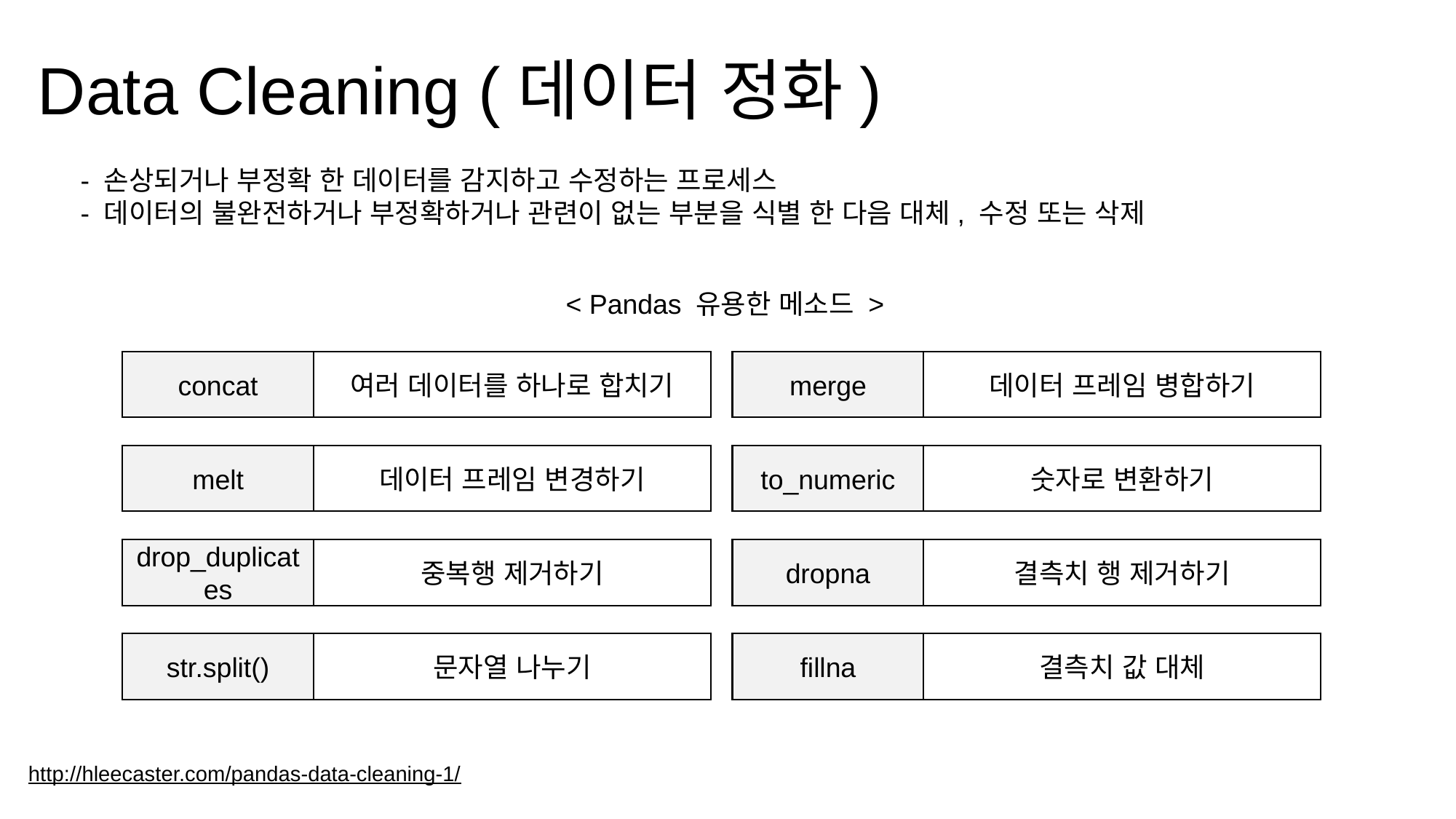

Data Cleaning (데이터 정화)
- 손상되거나 부정확 한 데이터를 감지하고 수정하는 프로세스
- 데이터의 불완전하거나 부정확하거나 관련이 없는 부분을 식별 한 다음 대체, 수정 또는 삭제
 < Pandas 유용한 메소드 >
concat
여러 데이터를 하나로 합치기
merge
데이터 프레임 병합하기
melt
데이터 프레임 변경하기
to_numeric
숫자로 변환하기
drop_duplicates
중복행 제거하기
dropna
결측치 행 제거하기
str.split()
문자열 나누기
fillna
결측치 값 대체
http://hleecaster.com/pandas-data-cleaning-1/